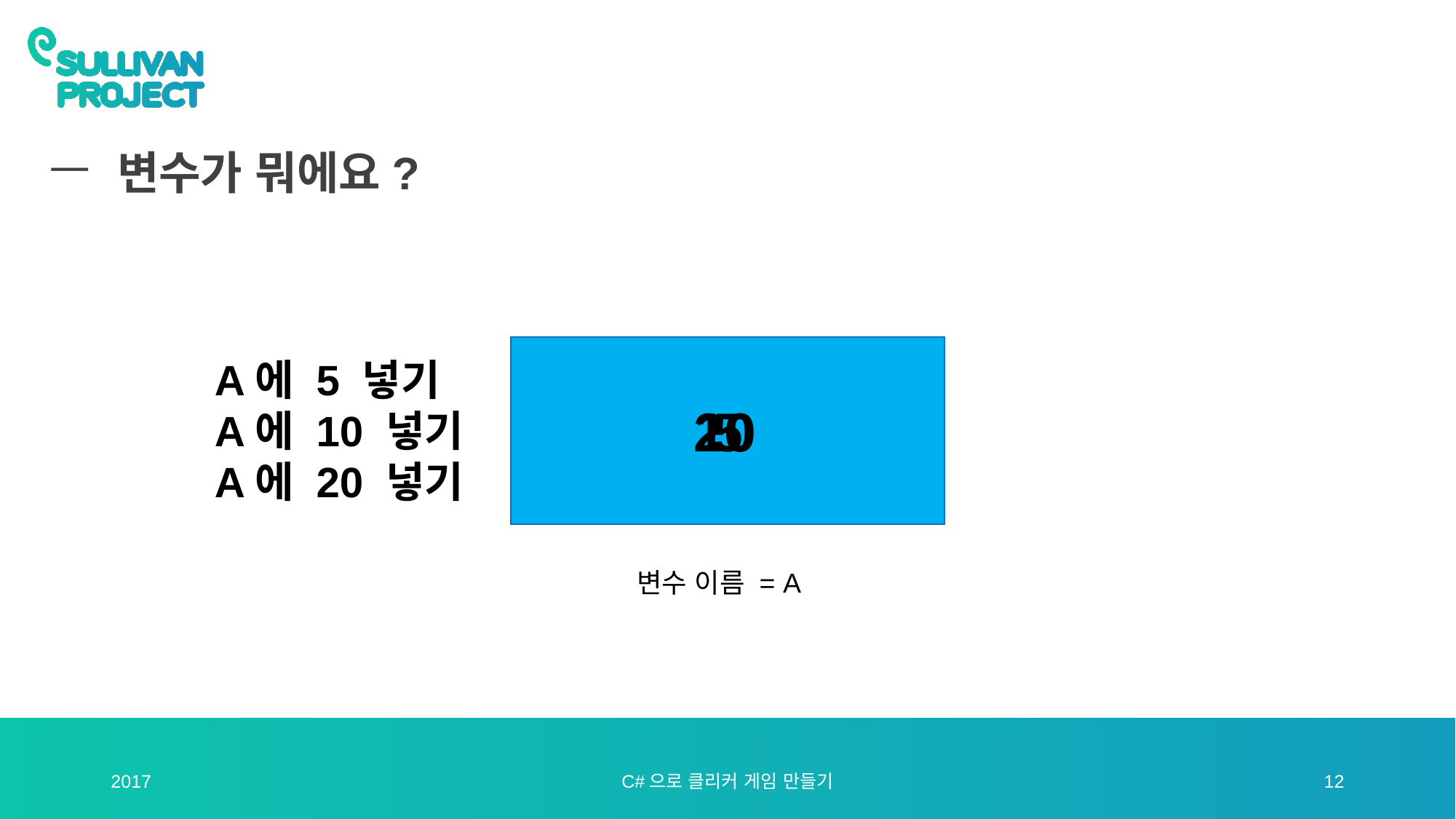

# 변수가 뭐에요?

A에 5 넣기
A에 10 넣기
A에 20 넣기
20
10
5
변수 이름 = A
2017
C#으로 클리커 게임 만들기
12